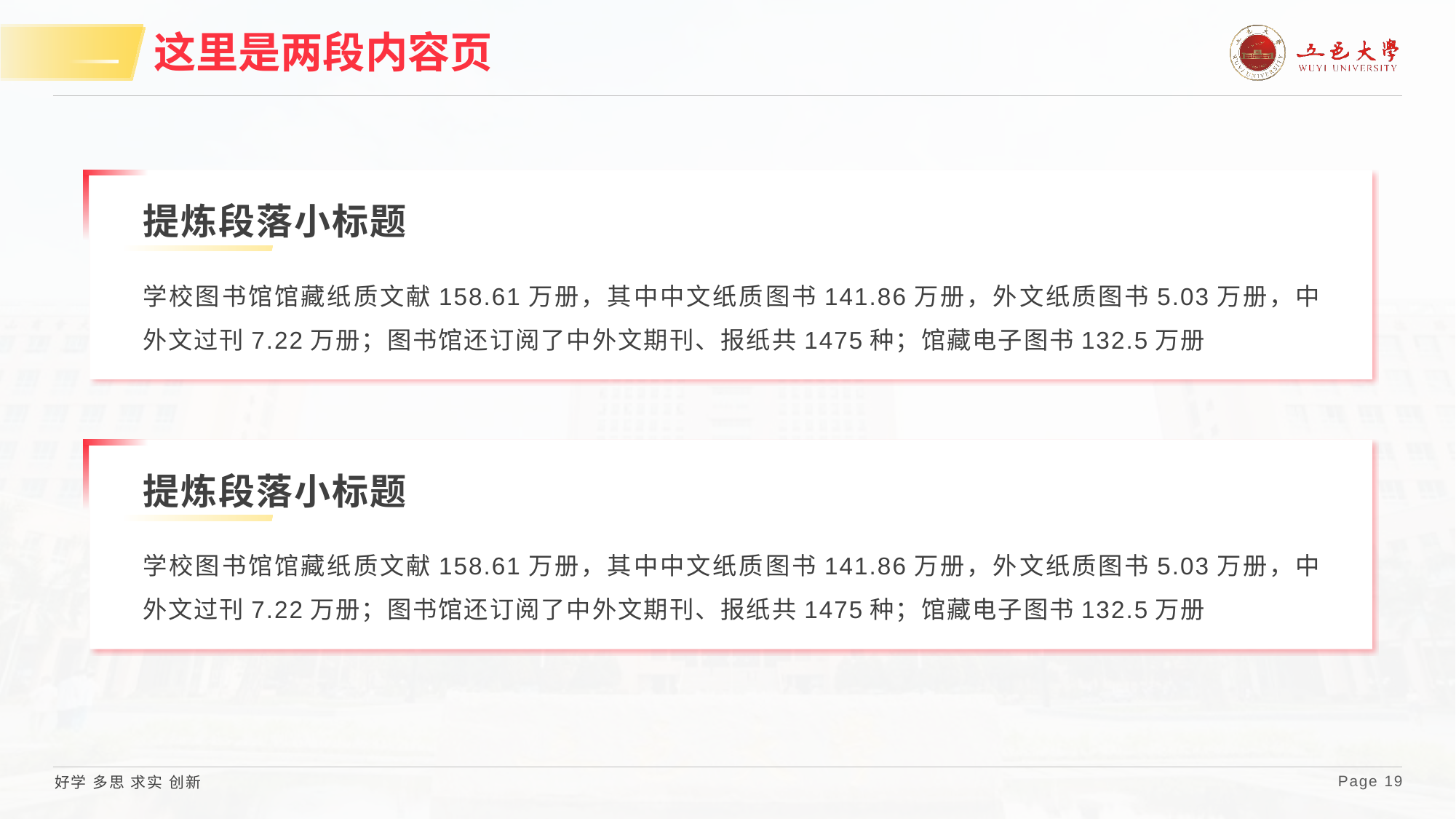

# 这里是两段内容页

提炼段落小标题

学校图书馆馆藏纸质文献158.61万册，其中中文纸质图书141.86万册，外文纸质图书5.03万册，中外文过刊7.22万册；图书馆还订阅了中外文期刊、报纸共1475种；馆藏电子图书132.5万册

提炼段落小标题

学校图书馆馆藏纸质文献158.61万册，其中中文纸质图书141.86万册，外文纸质图书5.03万册，中外文过刊7.22万册；图书馆还订阅了中外文期刊、报纸共1475种；馆藏电子图书132.5万册